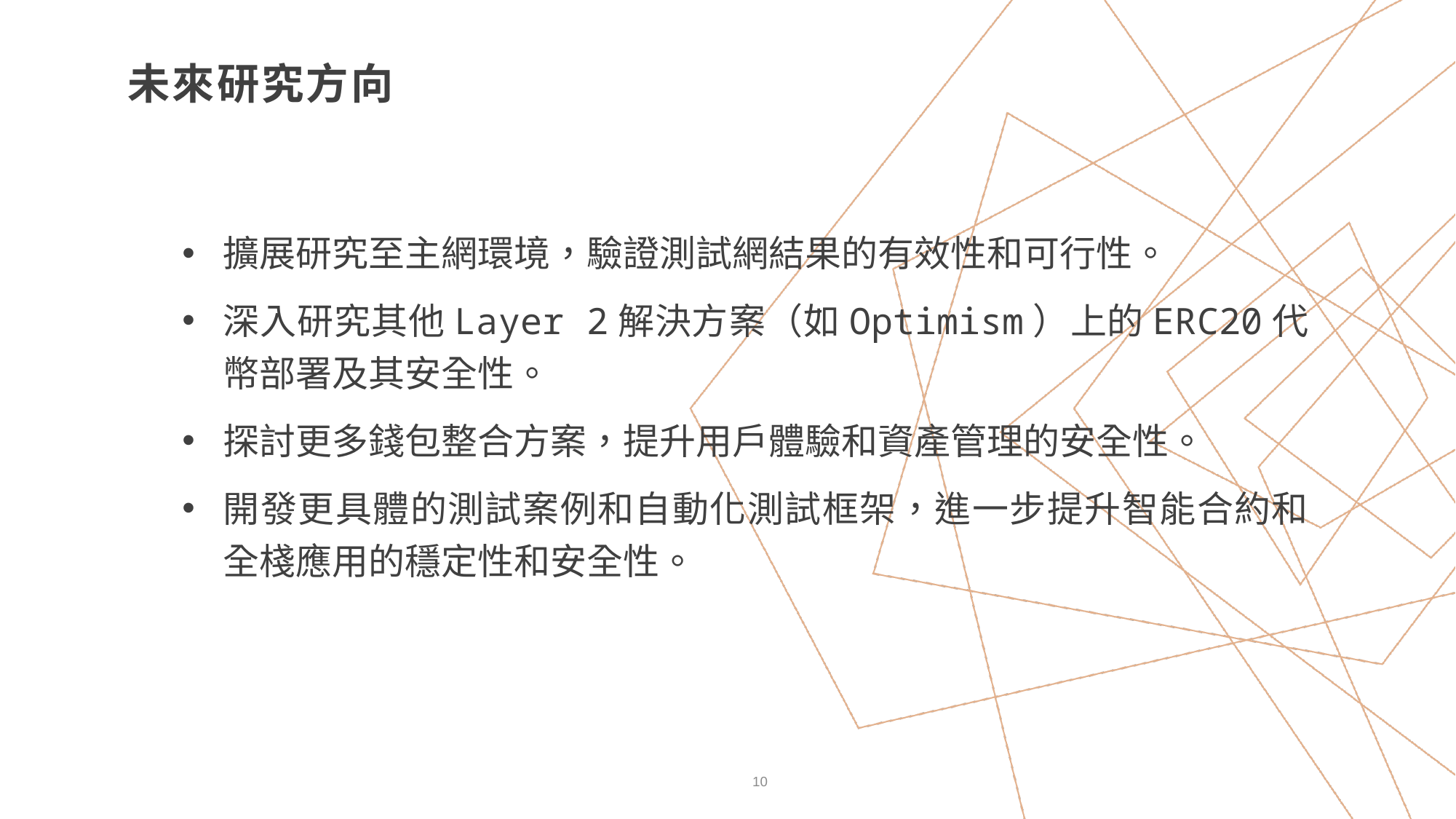

# 未來研究方向
擴展研究至主網環境，驗證測試網結果的有效性和可行性。
深入研究其他Layer 2解決方案（如Optimism）上的ERC20代幣部署及其安全性。
探討更多錢包整合方案，提升用戶體驗和資產管理的安全性。
開發更具體的測試案例和自動化測試框架，進一步提升智能合約和全棧應用的穩定性和安全性。
10